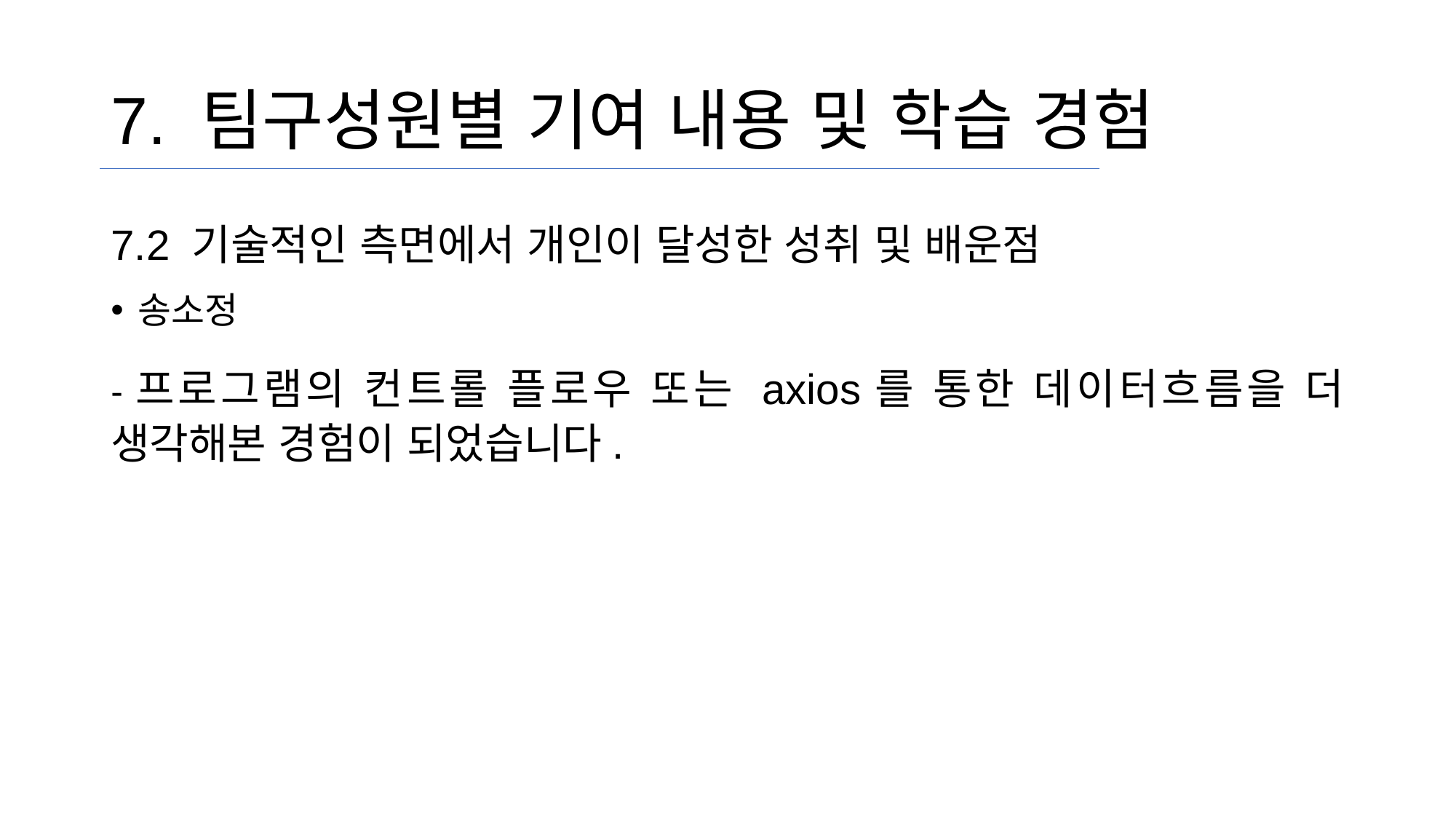

# 7. 팀구성원별 기여 내용 및 학습 경험
7.2 기술적인 측면에서 개인이 달성한 성취 및 배운점
송소정
-프로그램의 컨트롤 플로우 또는 axios를 통한 데이터흐름을 더 생각해본 경험이 되었습니다.